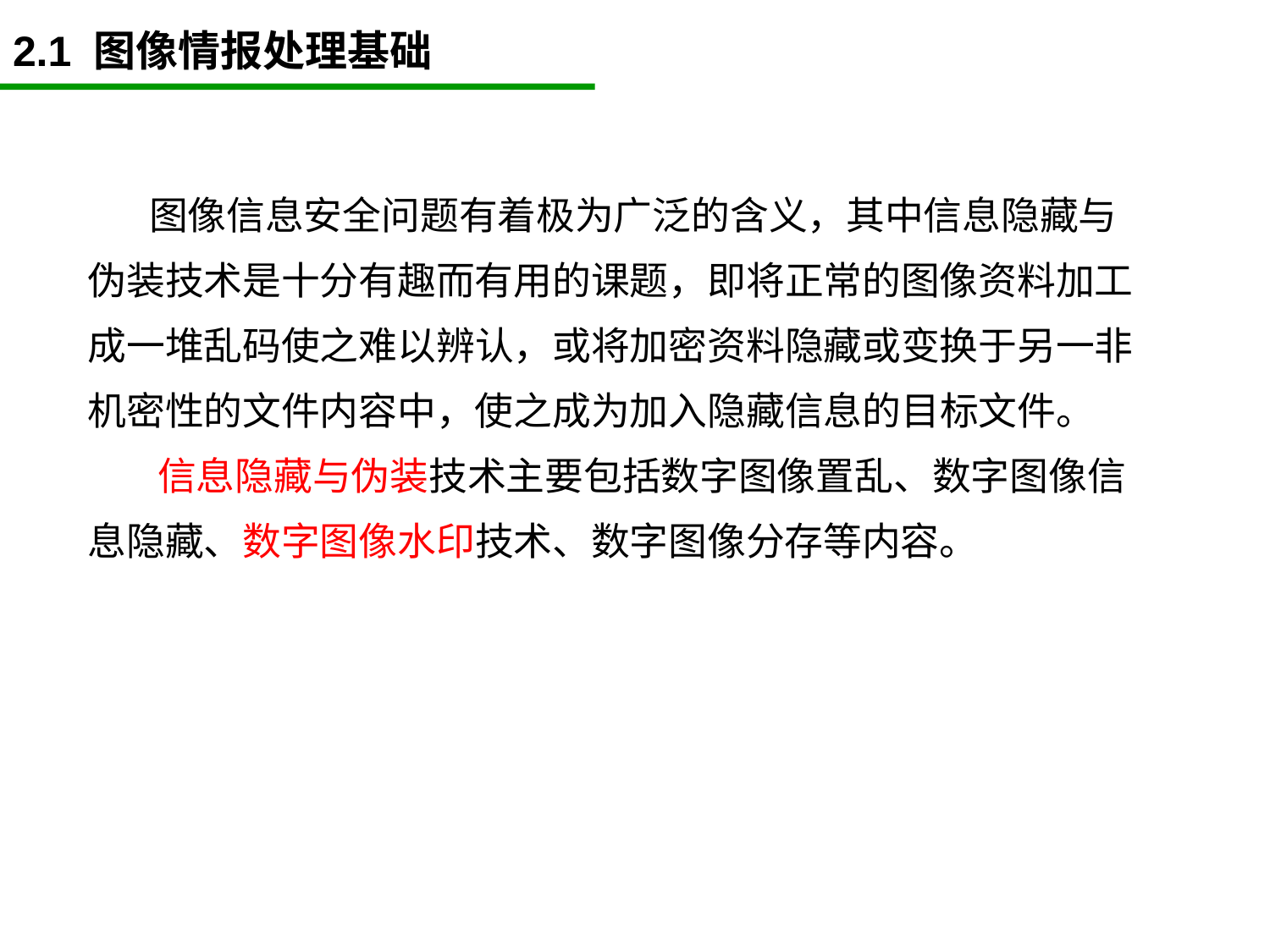

# 2.1 图像情报处理基础
      图像信息安全问题有着极为广泛的含义，其中信息隐藏与伪装技术是十分有趣而有用的课题，即将正常的图像资料加工成一堆乱码使之难以辨认，或将加密资料隐藏或变换于另一非机密性的文件内容中，使之成为加入隐藏信息的目标文件。
       信息隐藏与伪装技术主要包括数字图像置乱、数字图像信息隐藏、数字图像水印技术、数字图像分存等内容。